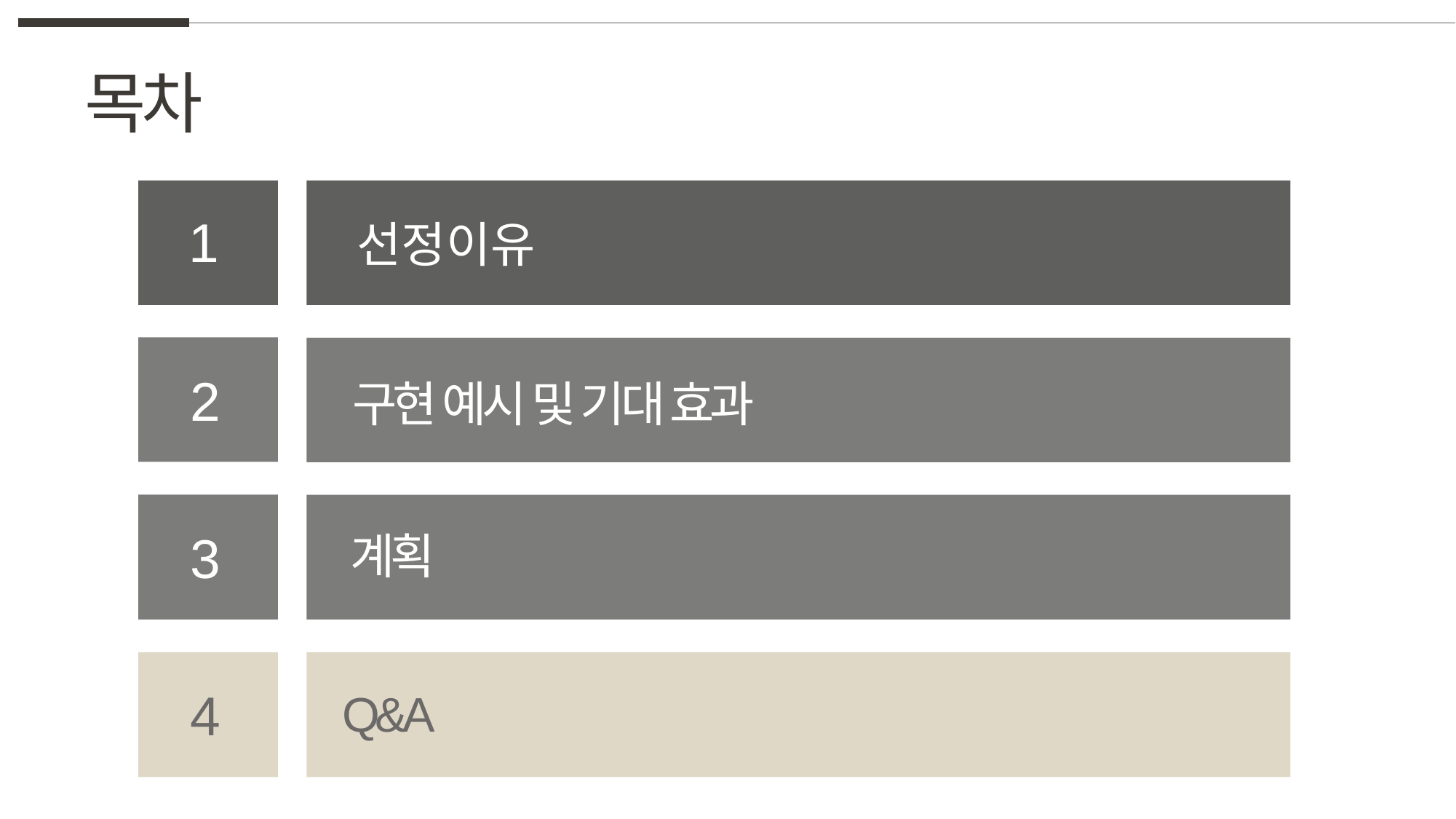

목차

1
선정이유

2
구현 예시 및 기대 효과
2

3
3
계획

4
Q&A